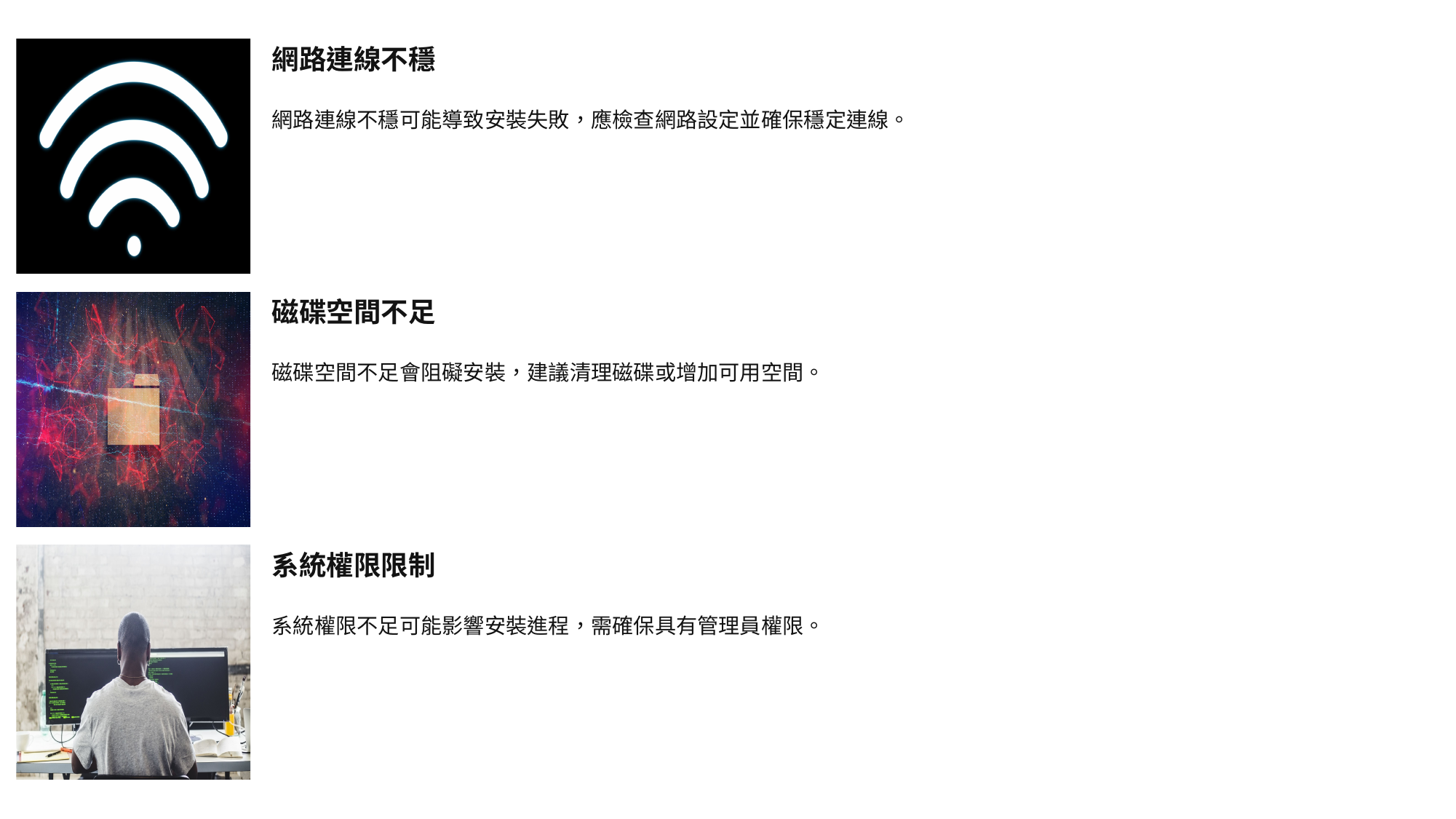

# 常見安裝前問題與解決方案
網路連線不穩
網路連線不穩可能導致安裝失敗，應檢查網路設定並確保穩定連線。
磁碟空間不足
磁碟空間不足會阻礙安裝，建議清理磁碟或增加可用空間。
系統權限限制
系統權限不足可能影響安裝進程，需確保具有管理員權限。